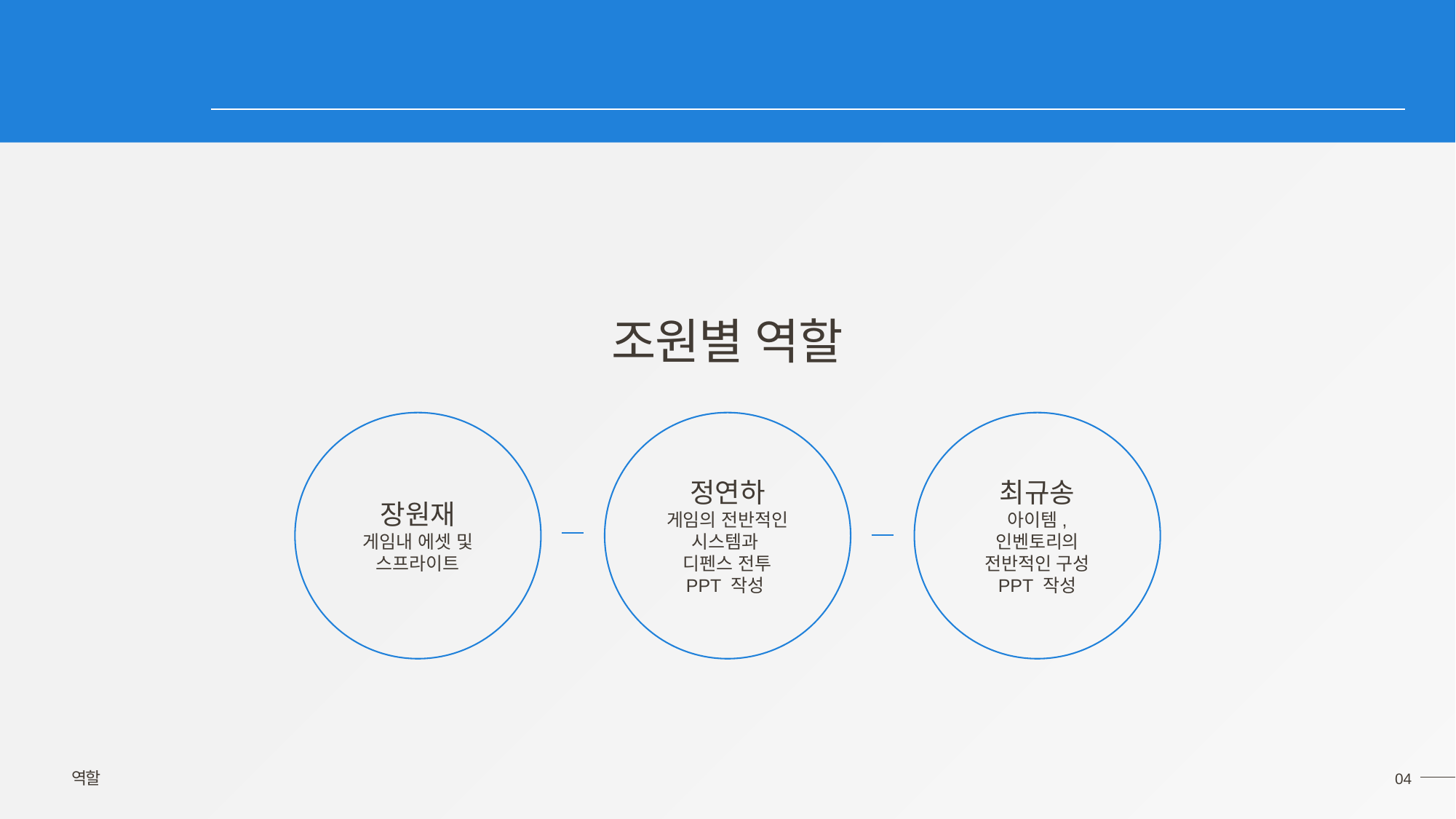

역할
조원별 역할
장원재
게임내 에셋 및
스프라이트
정연하
게임의 전반적인 시스템과
디펜스 전투
PPT 작성
최규송
아이템, 인벤토리의 전반적인 구성
PPT 작성
04
역할